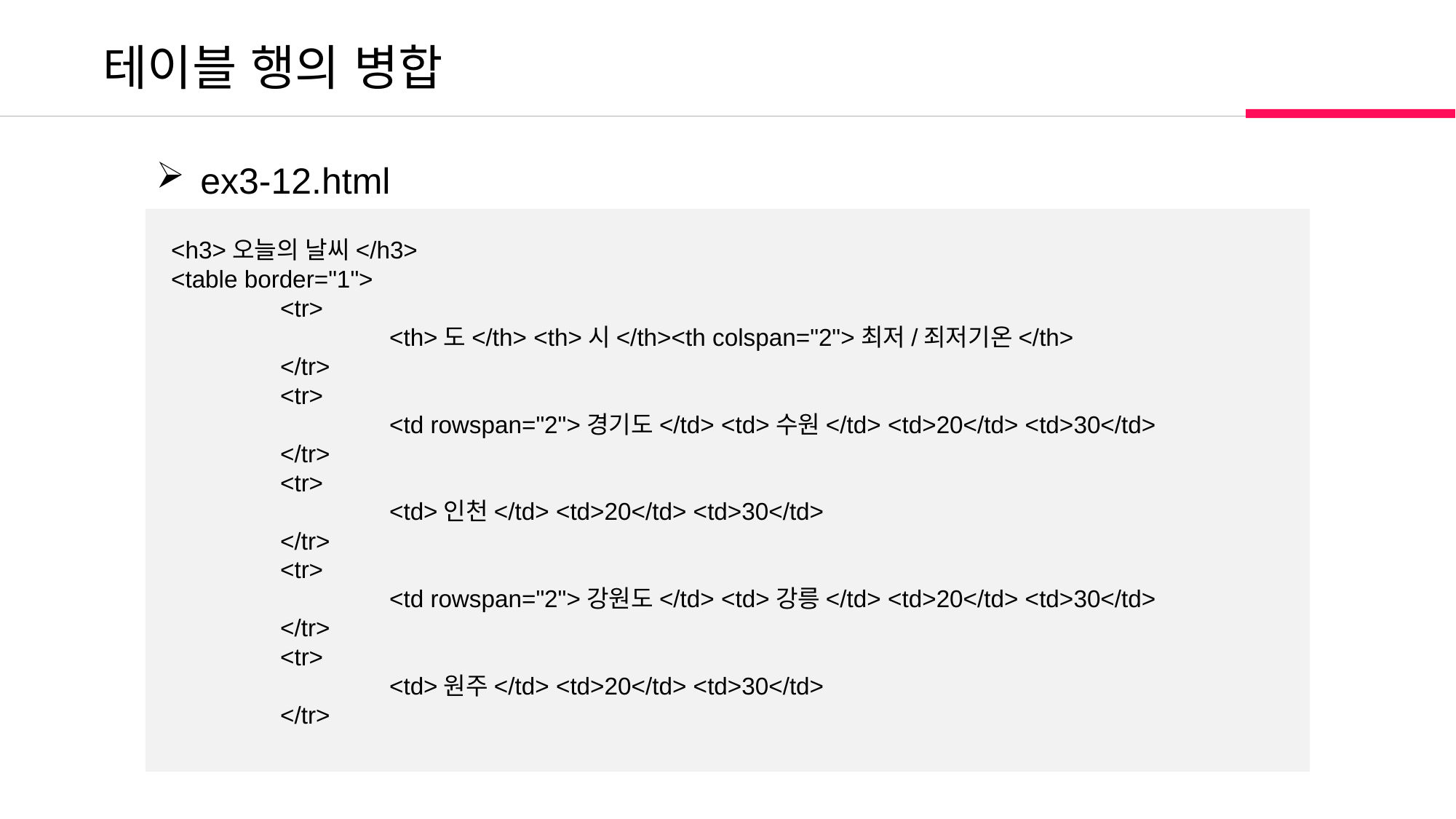

테이블 행의 병합

 ex3-12.html
<h3>오늘의 날씨</h3>
<table border="1">
	<tr>
		<th>도</th> <th>시</th><th colspan="2">최저/죄저기온</th>
	</tr>
	<tr>
		<td rowspan="2">경기도</td> <td>수원</td> <td>20</td> <td>30</td>
	</tr>
	<tr>
		<td>인천</td> <td>20</td> <td>30</td>
	</tr>
	<tr>
		<td rowspan="2">강원도</td> <td>강릉</td> <td>20</td> <td>30</td>
	</tr>
	<tr>
		<td>원주</td> <td>20</td> <td>30</td>
	</tr>